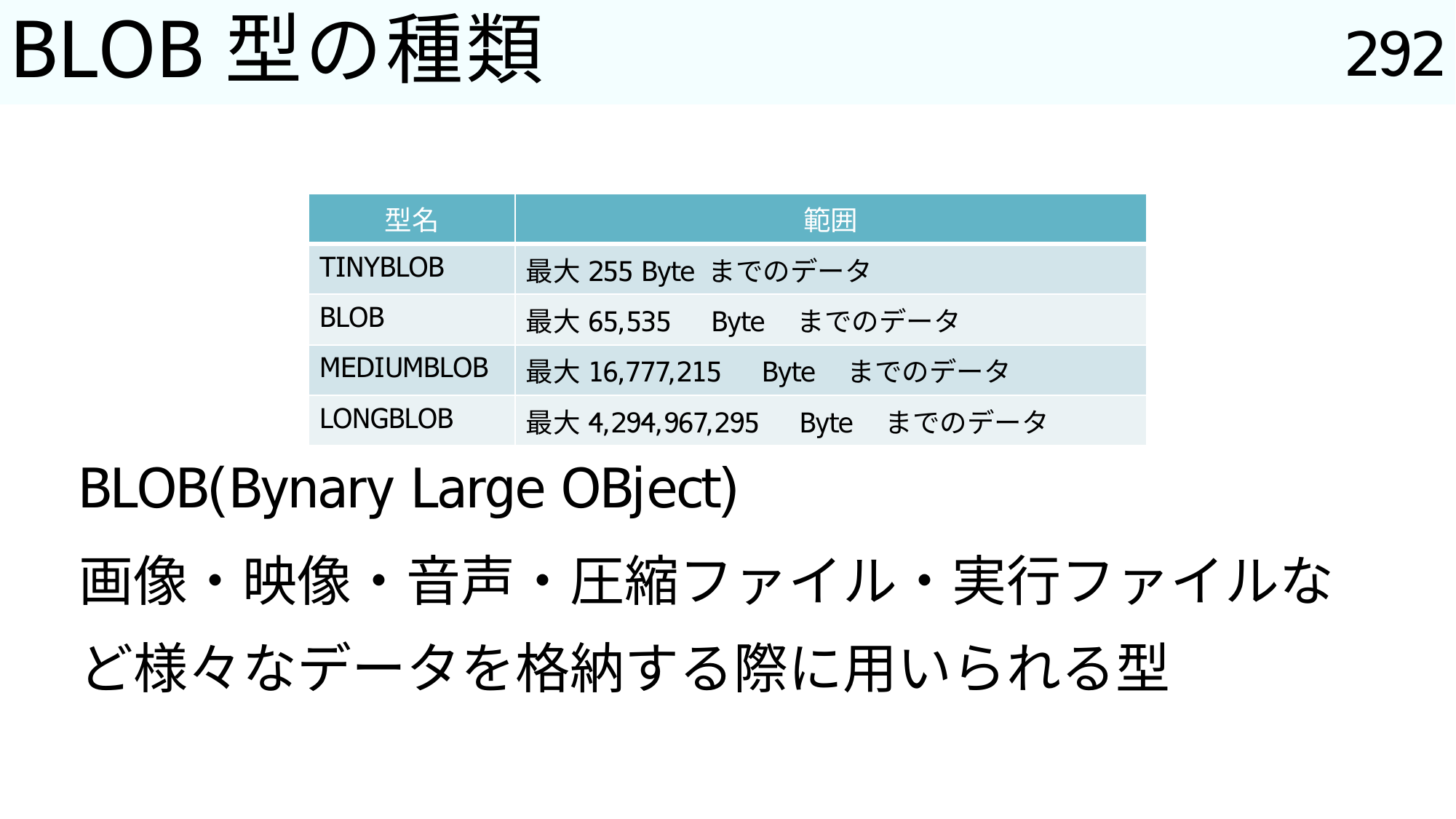

292
# BLOB型の種類
| 型名 | 範囲 |
| --- | --- |
| TINYBLOB | 最大255 Byte までのデータ |
| BLOB | 最大65,535　Byte　までのデータ |
| MEDIUMBLOB | 最大16,777,215　Byte　までのデータ |
| LONGBLOB | 最大4,294,967,295　Byte　までのデータ |
BLOB(Bynary Large OBject)
画像・映像・音声・圧縮ファイル・実行ファイルなど様々なデータを格納する際に用いられる型